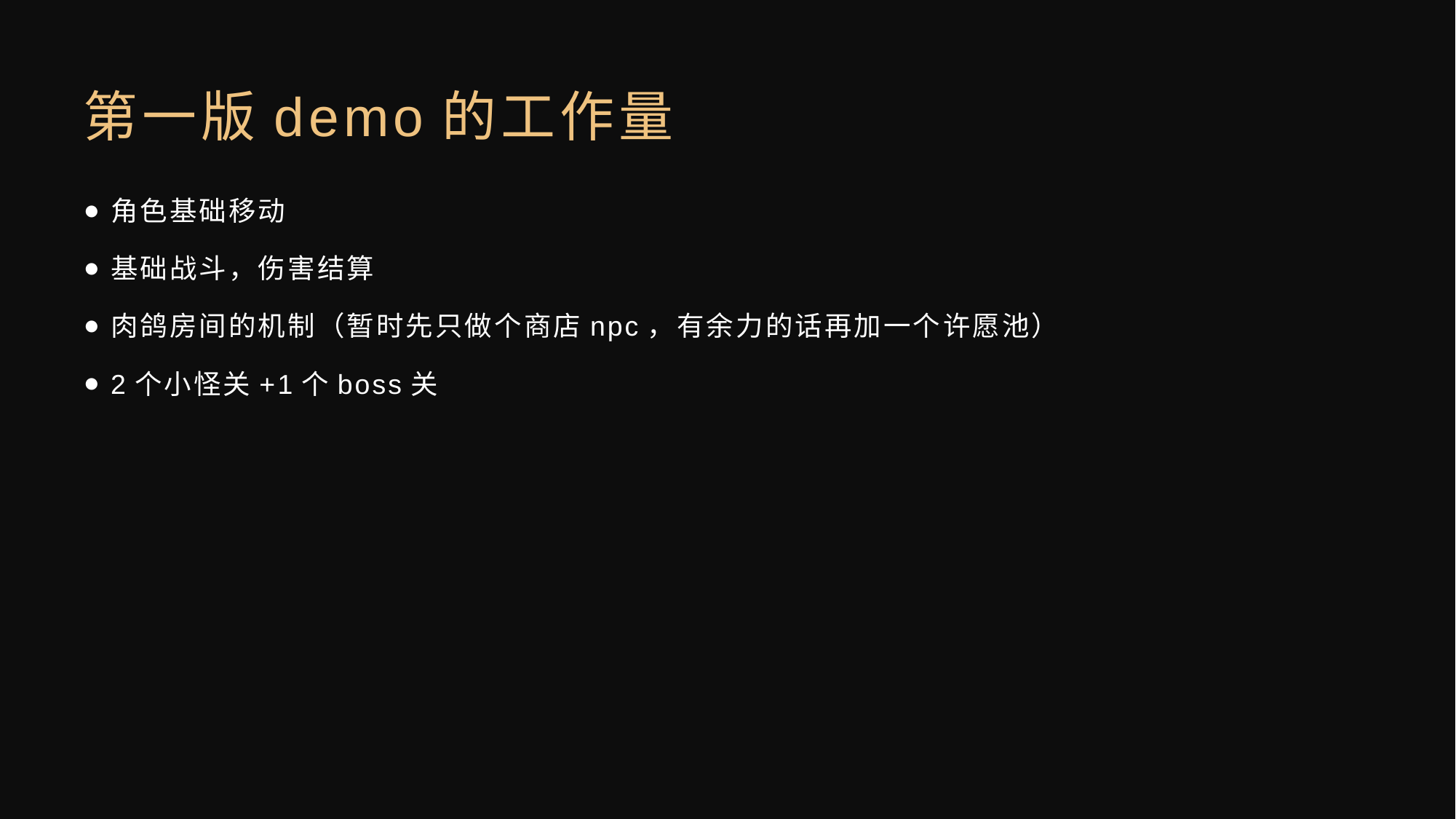

# 第一版demo的工作量
角色基础移动
基础战斗，伤害结算
肉鸽房间的机制（暂时先只做个商店npc，有余力的话再加一个许愿池）
2个小怪关+1个boss关